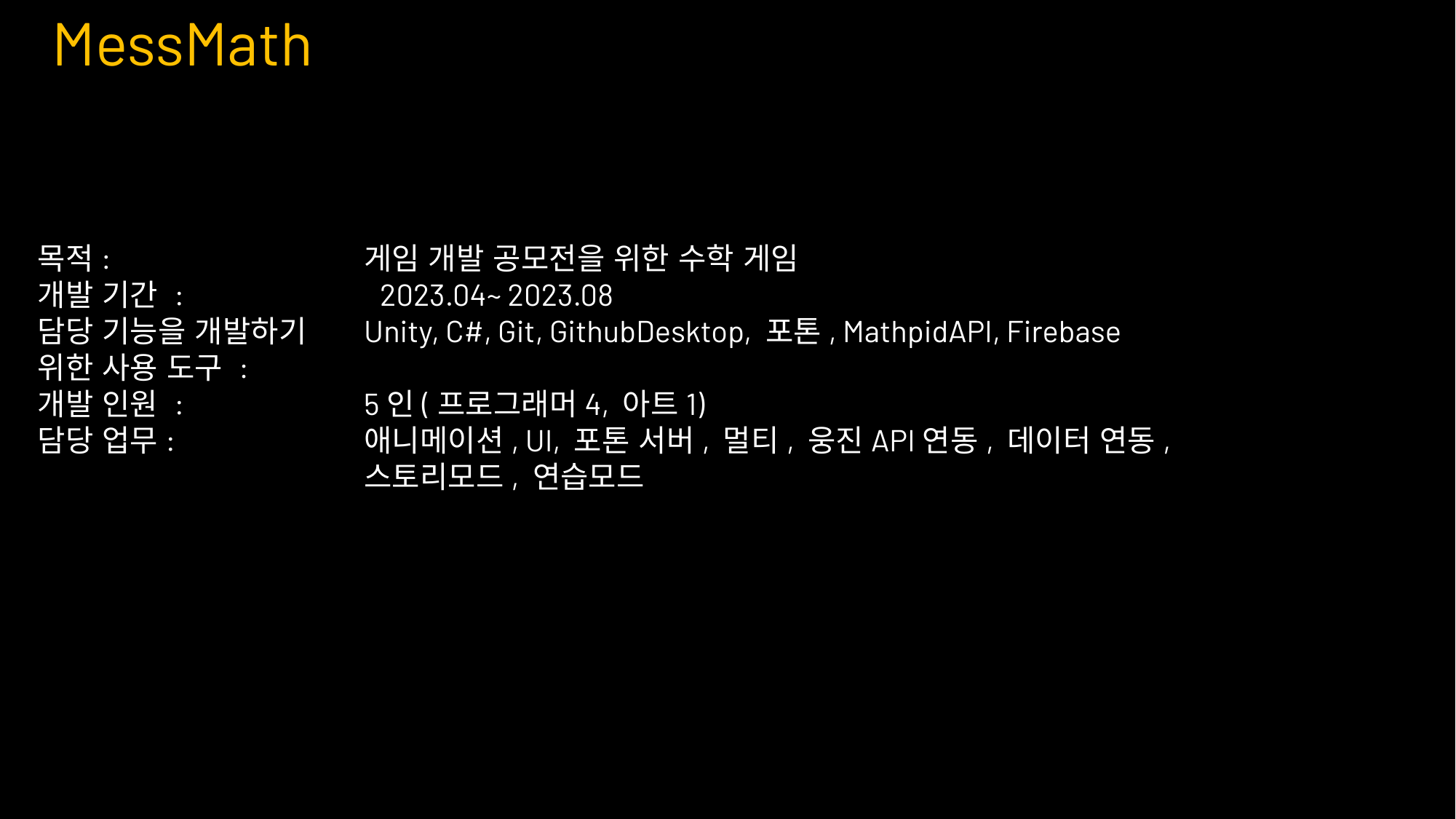

MessMath
목적:
개발 기간 :
담당 기능을 개발하기 위한 사용 도구 :
개발 인원 :
담당 업무:
게임 개발 공모전을 위한 수학 게임
 2023.04~ 2023.08
Unity, C#, Git, GithubDesktop, 포톤, MathpidAPI, Firebase
5인(프로그래머4, 아트1)
애니메이션, UI, 포톤 서버, 멀티, 웅진API연동, 데이터 연동, 스토리모드, 연습모드